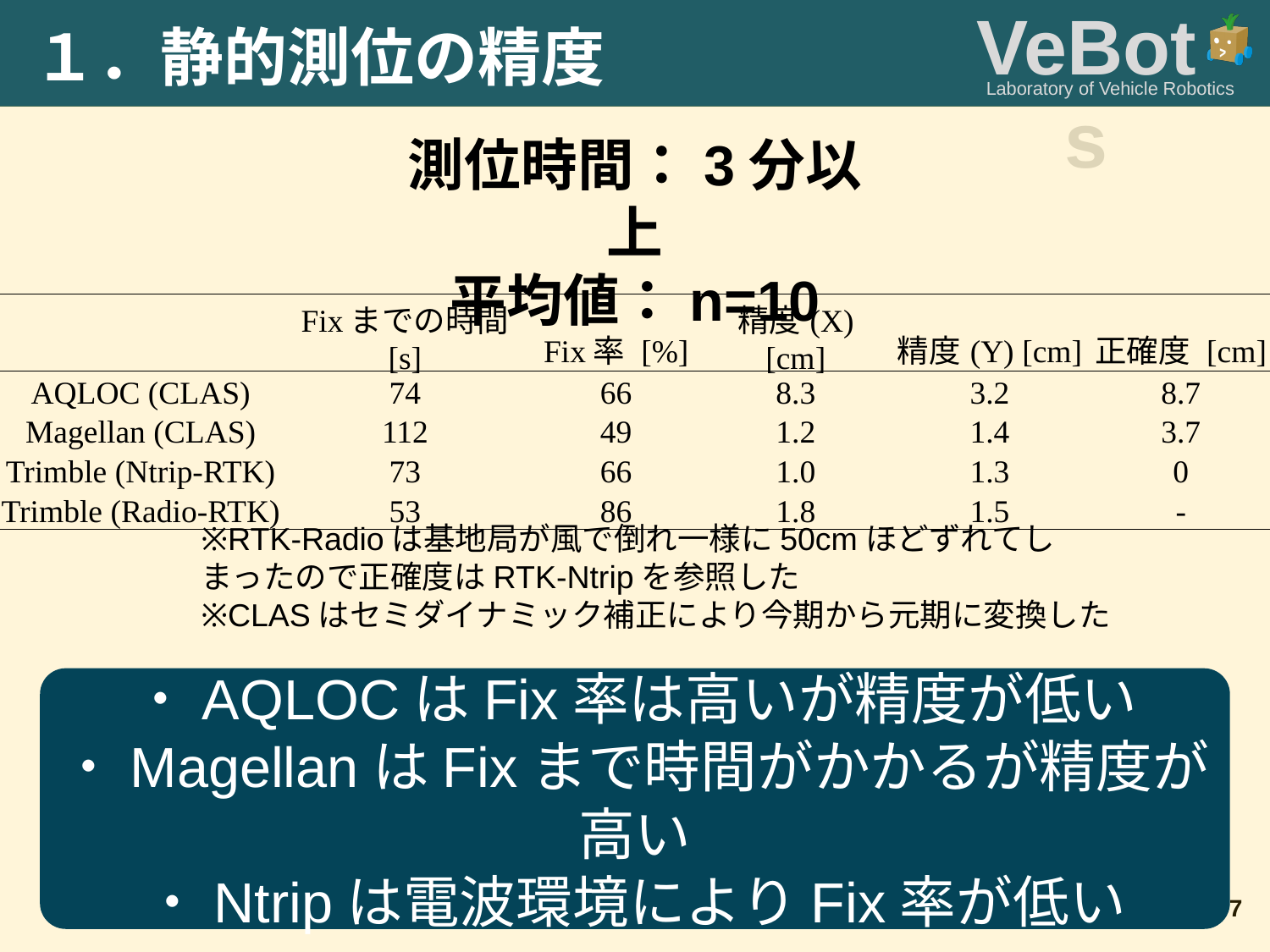

１．静的測位の精度

測位時間：3分以上
平均値：n=10
|  | Fixまでの時間 [s] | Fix率 [%] | 精度(X) [cm] | 精度(Y) [cm] | 正確度 [cm] |
| --- | --- | --- | --- | --- | --- |
| AQLOC (CLAS) | 74 | 66 | 8.3 | 3.2 | 8.7 |
| Magellan (CLAS) | 112 | 49 | 1.2 | 1.4 | 3.7 |
| Trimble (Ntrip-RTK) | 73 | 66 | 1.0 | 1.3 | 0 |
| Trimble (Radio-RTK) | 53 | 86 | 1.8 | 1.5 | - |
※RTK-Radioは基地局が風で倒れ一様に50cmほどずれてしまったので正確度はRTK-Ntripを参照した
※CLASはセミダイナミック補正により今期から元期に変換した
・AQLOCはFix率は高いが精度が低い
・MagellanはFixまで時間がかかるが精度が高い
・Ntripは電波環境によりFix率が低い